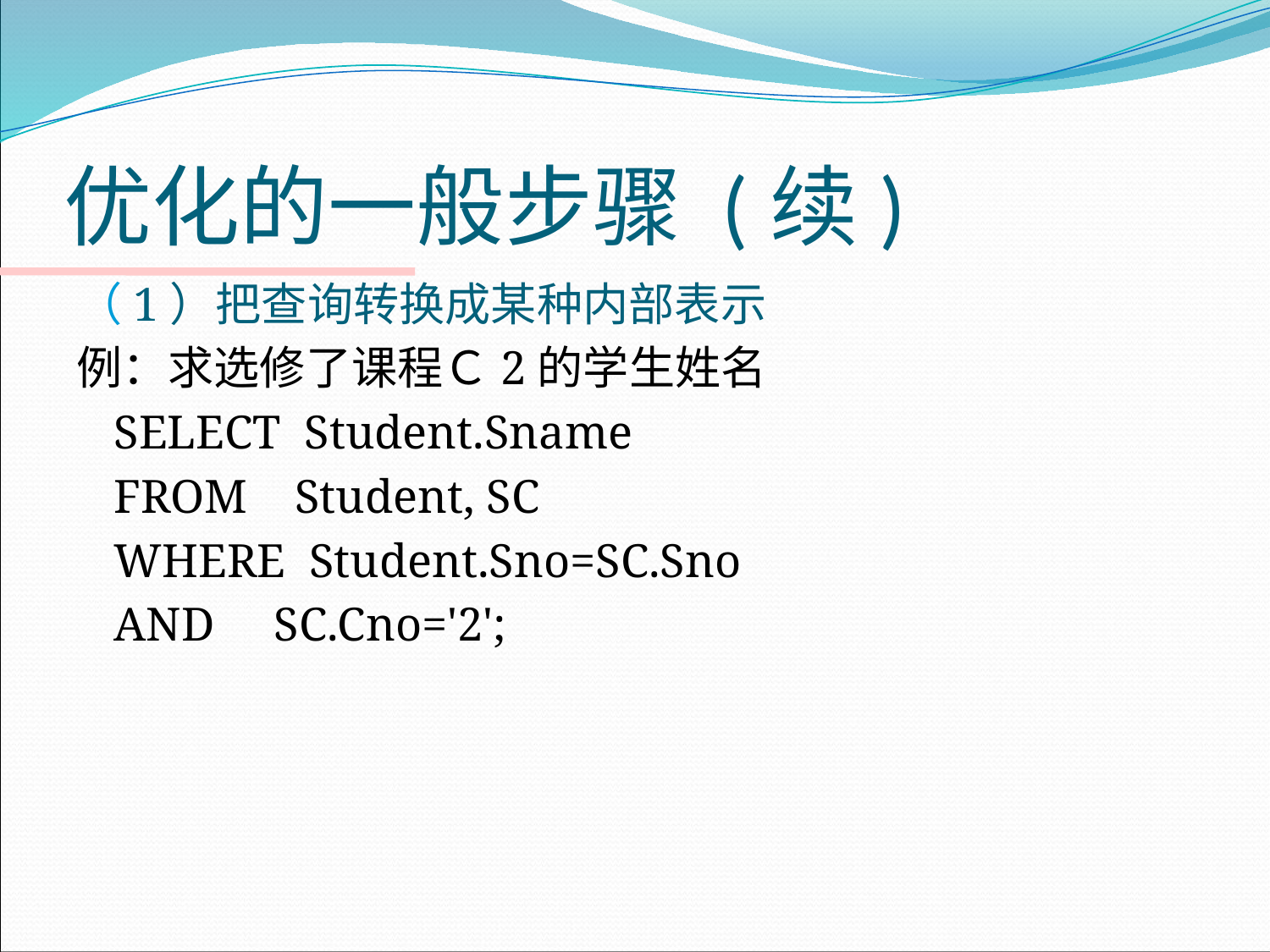

# 优化的一般步骤 (续)
（1）把查询转换成某种内部表示
例：求选修了课程Ｃ2的学生姓名
	SELECT  Student.Sname
	FROM    Student, SC
	WHERE  Student.Sno=SC.Sno
	AND     SC.Cno='2';

878